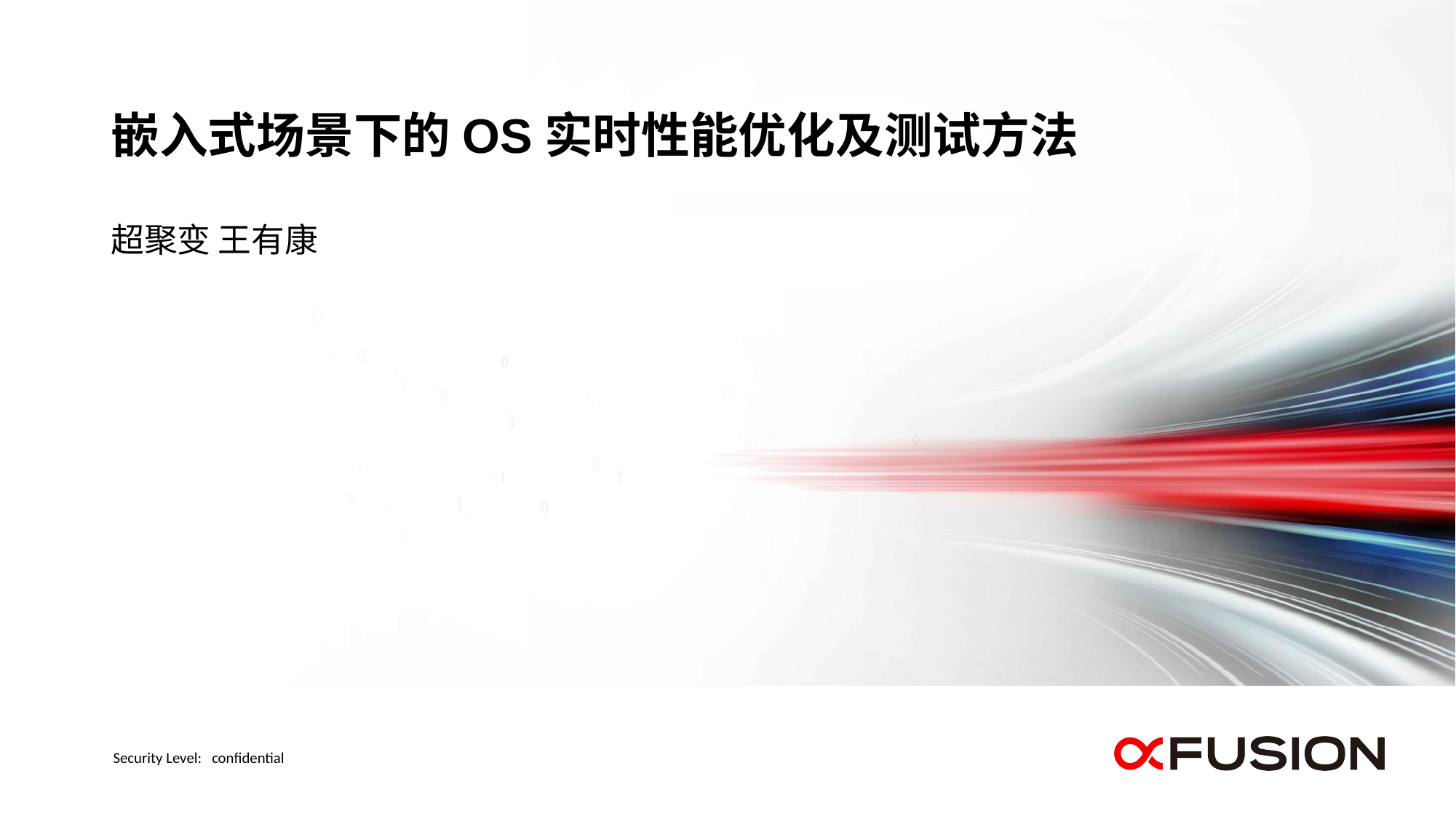

# 嵌入式场景下的OS实时性能优化及测试方法
超聚变 王有康
Security Level:   confidential